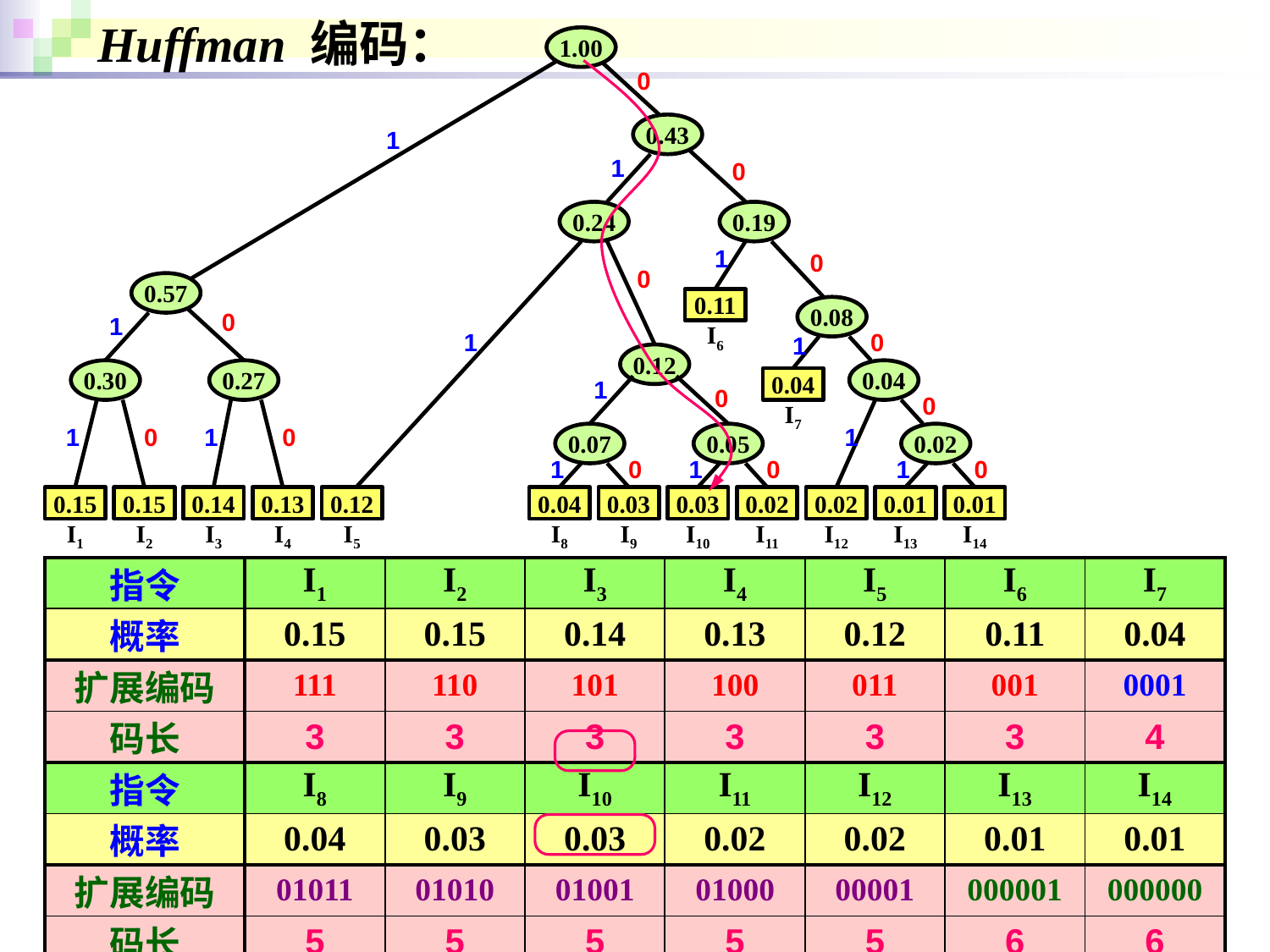

Huffman 编码：
1.00
0
0.43
1
1
0
0.24
0.19
1
0
0
0.57
0.11
0.08
0
1
1
I6
0
1
0.12
0.30
0.27
0.04
0.04
1
0
0
I7
1
0
1
0
1
0.07
0.05
0.02
1
0
1
0
1
0
0.15
0.15
0.14
0.13
0.12
0.04
0.03
0.03
0.02
0.02
0.01
0.01
I1
I2
I3
I4
I5
I8
I9
I10
I11
I12
I13
I14

| 指令 | I1 | I2 | I3 | I4 | I5 | I6 | I7 |
| --- | --- | --- | --- | --- | --- | --- | --- |
| 概率 | 0.15 | 0.15 | 0.14 | 0.13 | 0.12 | 0.11 | 0.04 |
| 扩展编码 | 111 | 110 | 101 | 100 | 011 | 001 | 0001 |
| 码长 | 3 | 3 | 3 | 3 | 3 | 3 | 4 |
| 指令 | I8 | I9 | I10 | I11 | I12 | I13 | I14 |
| 概率 | 0.04 | 0.03 | 0.03 | 0.02 | 0.02 | 0.01 | 0.01 |
| 扩展编码 | 01011 | 01010 | 01001 | 01000 | 00001 | 000001 | 000000 |
| 码长 | 5 | 5 | 5 | 5 | 5 | 6 | 6 |

76